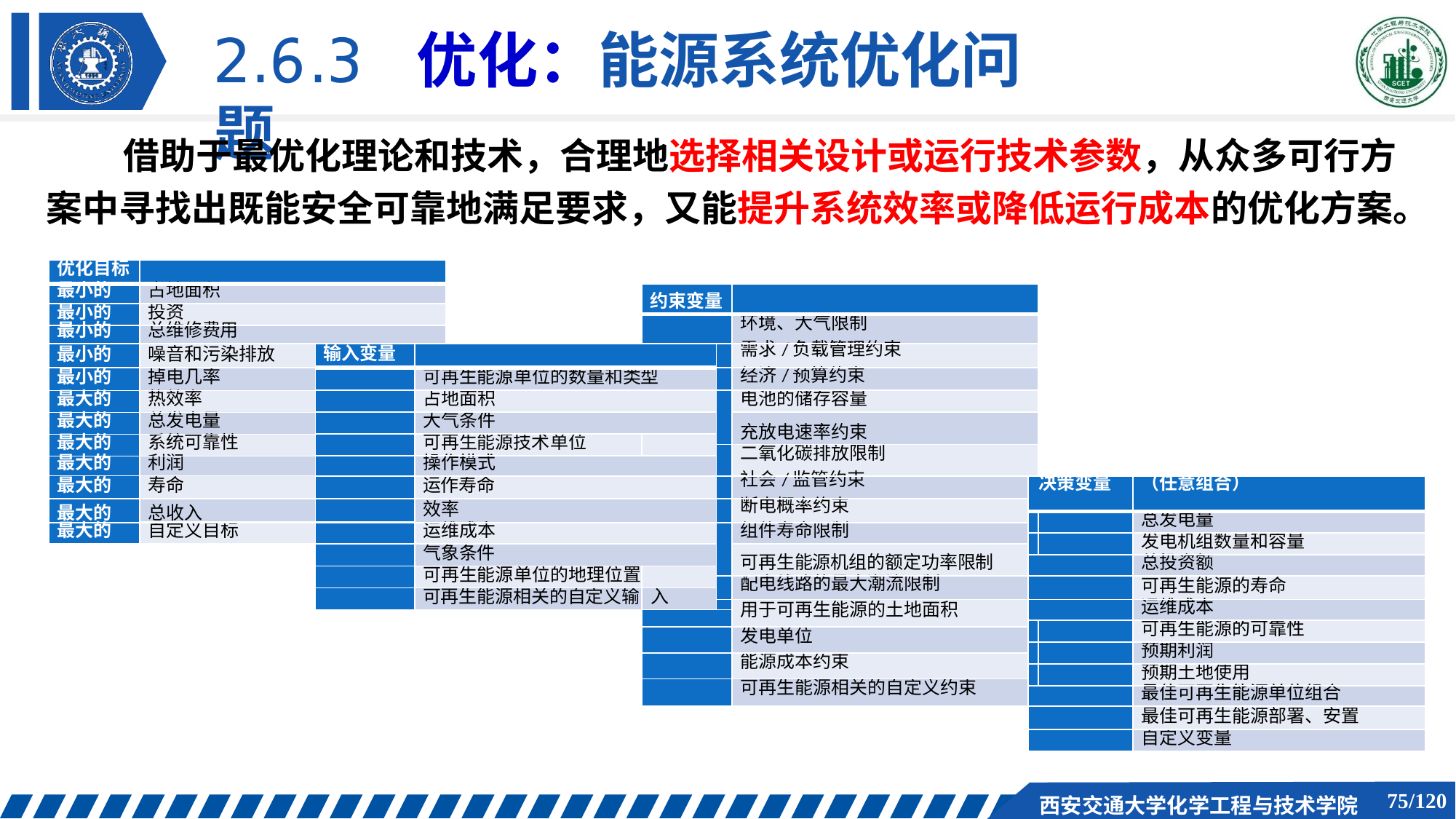

# 2.6.3 优化：能源系统优化问题

借助于最优化理论和技术，合理地选择相关设计或运行技术参数，从众多可行方 案中寻找出既能安全可靠地满足要求，又能提升系统效率或降低运行成本的优化方案。
| 优化目标 |  |  |  |  |  |  |  |  |  |  |
| --- | --- | --- | --- | --- | --- | --- | --- | --- | --- | --- |
| 最小的 | 占地面积 |  |  |  | 约束变量 |  |  |  |  |  |
| 最小的 | 投资 |  |  |  |  |  |  |  |  |  |
|  |  |  |  |  |  |  | 环境、大气限制 |  |  |  |
| 最小的 | 总维修费用 |  |  |  |  |  |  |  |  |  |
| 最小的 | 噪音和污染排放 | 输入变量 |  |  |  |  | 需求/负载管理约束 |  |  |  |
| 最小的 | 掉电几率 |  | 可再生能源单位的数量和类型 |  |  |  | 经济/预算约束 |  |  |  |
| 最大的 | 热效率 |  | 占地面积 |  |  |  | 电池的储存容量 |  |  |  |
| 最大的 | 总发电量 |  | 大气条件 |  |  |  | 充放电速率约束 |  |  |  |
| 最大的 | 系统可靠性 |  | 可再生能源技术单位 |  |  |  |  |  |  |  |
|  |  |  |  |  |  |  | 二氧化碳排放限制 |  |  |  |
| 最大的 | 利润 |  | 操作模式 |  |  |  |  |  |  |  |
| 最大的 | 寿命 |  | 运作寿命 |  |  |  | 社会/监管约束 |  | 决策变量 | （任意组合） |
| 最大的 | 总收入 |  | 效率 |  |  |  | 断电概率约束 |  |  |  |
|  |  |  |  |  |  |  |  |  |  | 总发电量 |
| 最大的 | 自定义目标 |  | 运维成本 |  |  |  | 组件寿命限制 |  |  |  |
|  |  |  |  |  |  |  |  |  |  | 发电机组数量和容量 |
|  |  |  | 气象条件 |  |  |  | 可再生能源机组的额定功率限制 |  |  |  |
|  |  |  |  |  |  |  |  |  |  | 总投资额 |
|  |  |  | 可再生能源单位的地理位置 |  |  |  |  |  |  |  |
|  |  |  |  |  |  |  | 配电线路的最大潮流限制 |  |  | 可再生能源的寿命 |
|  |  |  | 可再生能源相关的自定义输 |  | 入 |  |  |  |  |  |
|  |  |  |  |  |  |  | 用于可再生能源的土地面积 |  |  | 运维成本 |
|  |  |  |  |  |  |  |  |  |  |  |
|  |  |  |  |  |  |  |  |  |  | 可再生能源的可靠性 |
|  |  |  |  |  |  |  | 发电单位 |  |  |  |
|  |  |  |  |  |  |  |  |  |  | 预期利润 |
|  |  |  |  |  |  |  | 能源成本约束 |  |  |  |
|  |  |  |  |  |  |  |  |  |  | 预期土地使用 |
|  |  |  |  |  |  |  | 可再生能源相关的自定义约束 |  |  |  |
|  |  |  |  |  |  |  |  |  |  | 最佳可再生能源单位组合 |
|  |  |  |  |  |  |  |  |  |  | 最佳可再生能源部署、安置 |
|  |  |  |  |  |  |  |  |  |  | 自定义变量 |
75/120
西安交通大学化学工程与技术学院